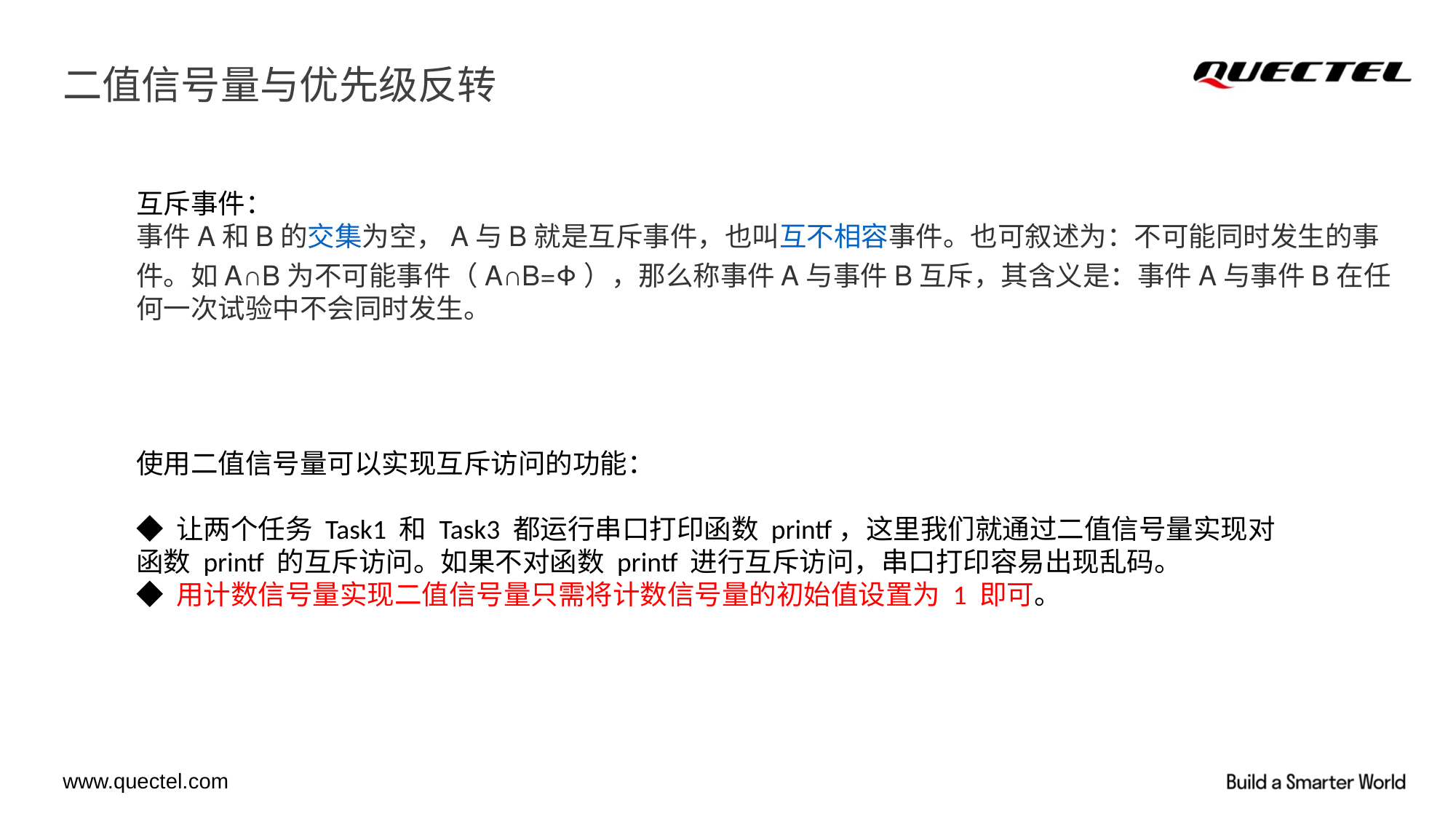

# 二值信号量与优先级反转
互斥事件：
事件A和B的交集为空，A与B就是互斥事件，也叫互不相容事件。也可叙述为：不可能同时发生的事件。如A∩B为不可能事件（A∩B=Φ），那么称事件A与事件B互斥，其含义是：事件A与事件B在任何一次试验中不会同时发生。
使用二值信号量可以实现互斥访问的功能：

◆ 让两个任务 Task1 和 Task3 都运行串口打印函数 printf，这里我们就通过二值信号量实现对函数 printf 的互斥访问。如果不对函数 printf 进行互斥访问，串口打印容易出现乱码。
◆ 用计数信号量实现二值信号量只需将计数信号量的初始值设置为 1 即可。